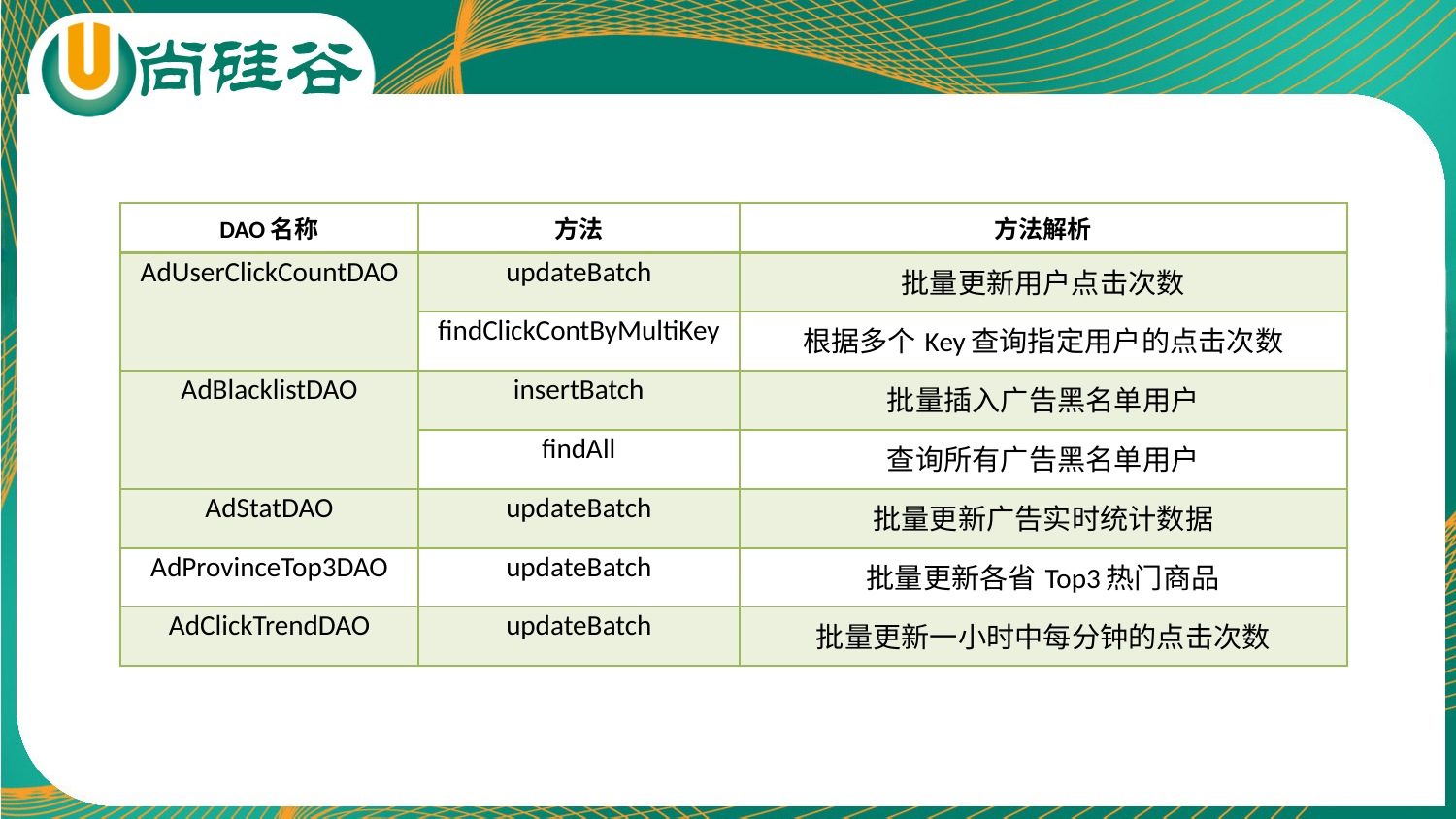

| DAO名称 | 方法 | 方法解析 |
| --- | --- | --- |
| AdUserClickCountDAO | updateBatch | 批量更新用户点击次数 |
|  | findClickContByMultiKey | 根据多个Key查询指定用户的点击次数 |
| AdBlacklistDAO | insertBatch | 批量插入广告黑名单用户 |
|  | findAll | 查询所有广告黑名单用户 |
| AdStatDAO | updateBatch | 批量更新广告实时统计数据 |
| AdProvinceTop3DAO | updateBatch | 批量更新各省Top3热门商品 |
| AdClickTrendDAO | updateBatch | 批量更新一小时中每分钟的点击次数 |